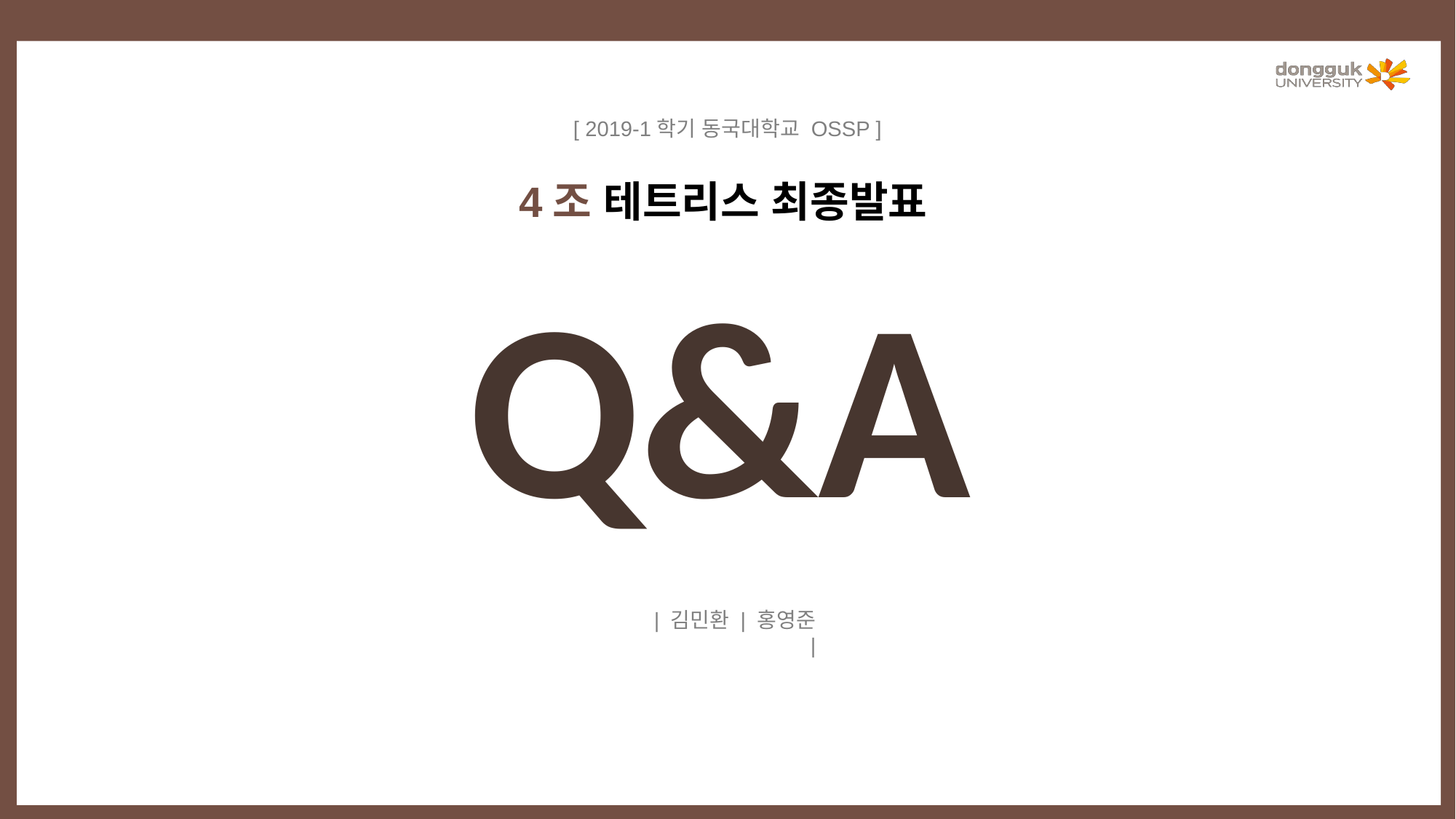

[ 2019-1학기 동국대학교 OSSP ]
4조 테트리스 최종발표
Q&A
| 김민환 | 홍영준 |